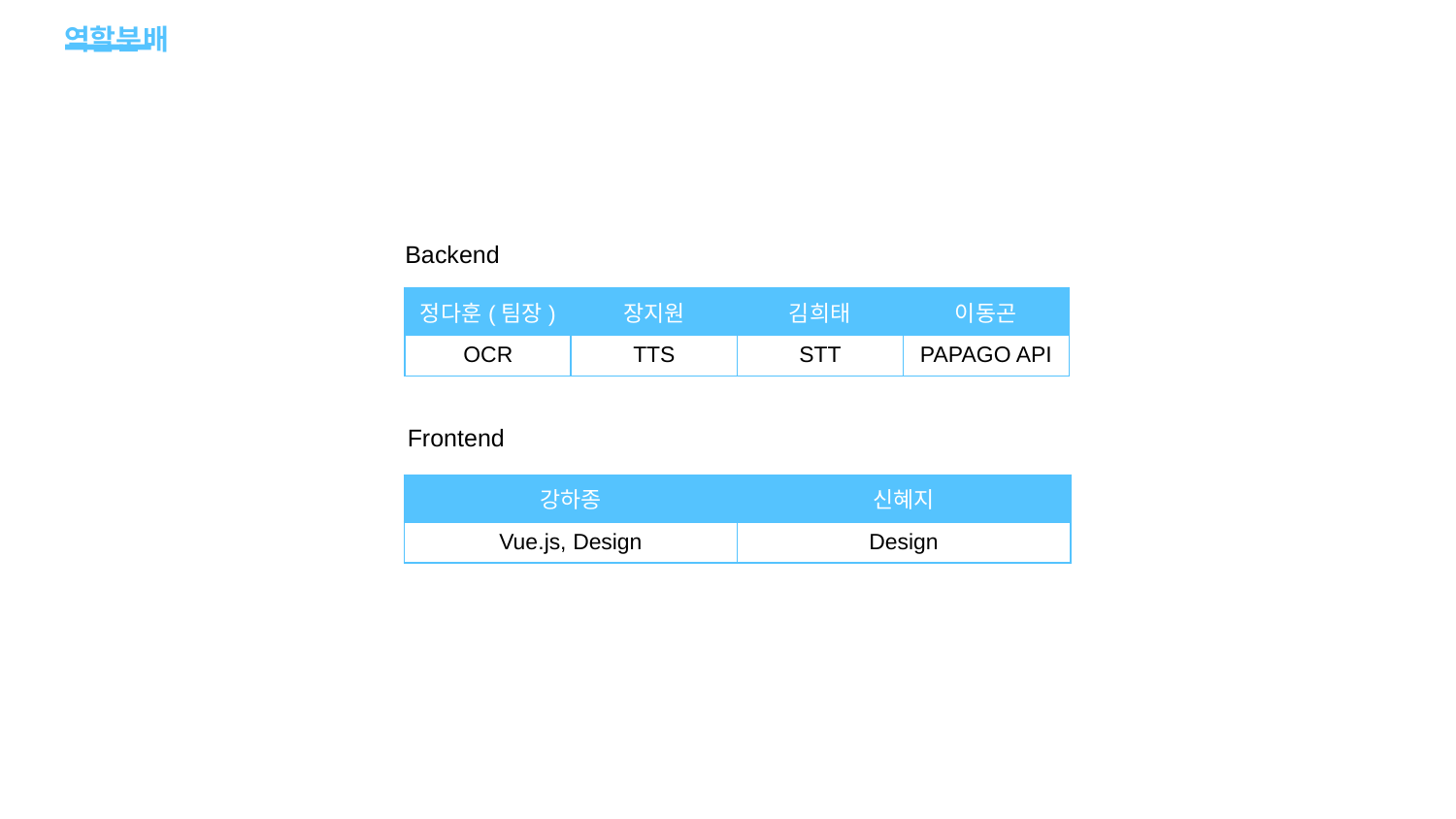

# 역할분배

Backend
| 정다훈(팀장) | 장지원 | 김희태 | 이동곤 |
| --- | --- | --- | --- |
| OCR | TTS | STT | PAPAGO API |
Frontend
| 강하종 | 신혜지 |
| --- | --- |
| Vue.js, Design | Design |